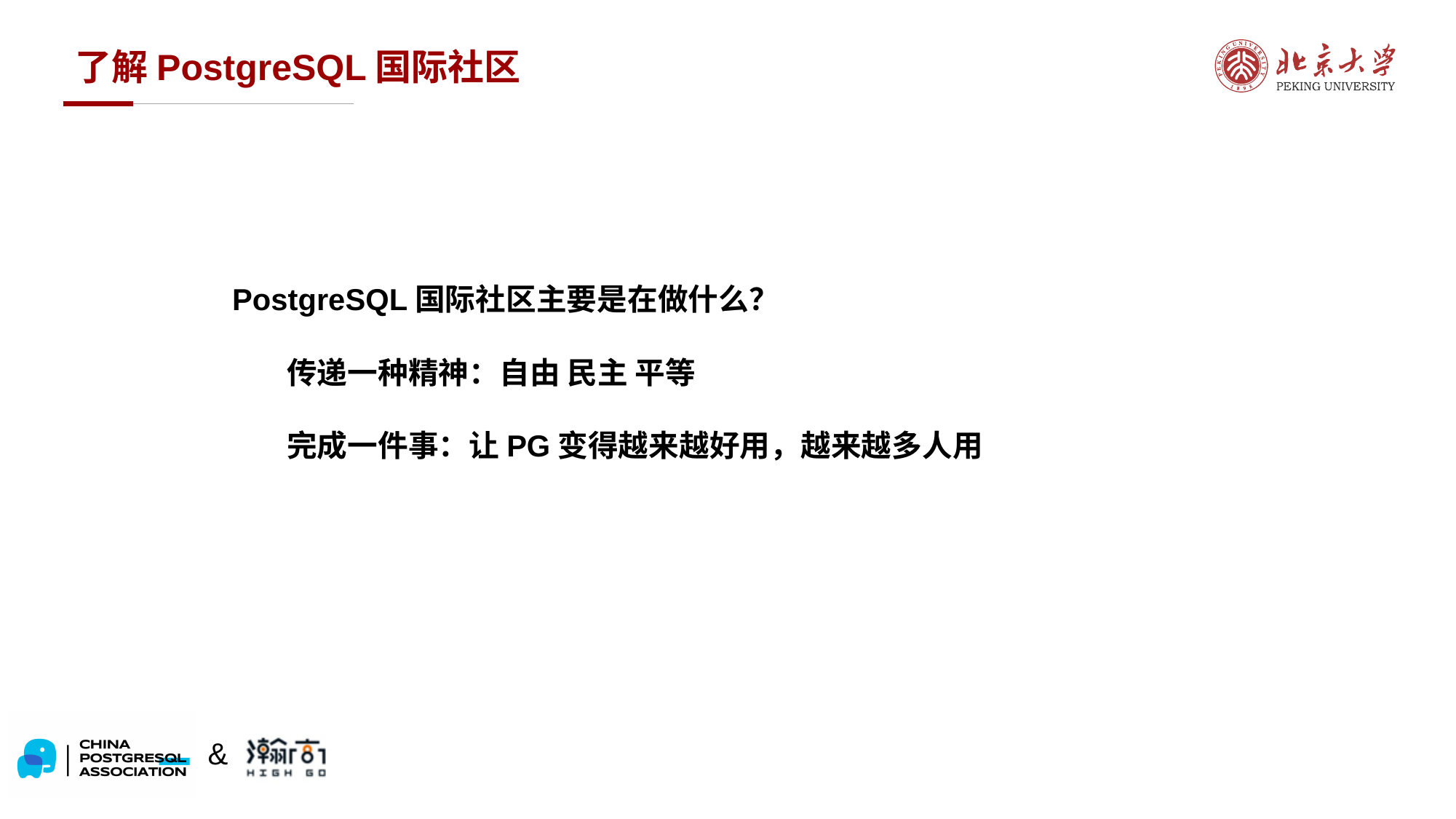

了解PostgreSQL国际社区
PostgreSQL国际社区主要是在做什么？

传递一种精神：自由 民主 平等

完成一件事：让PG变得越来越好用，越来越多人用